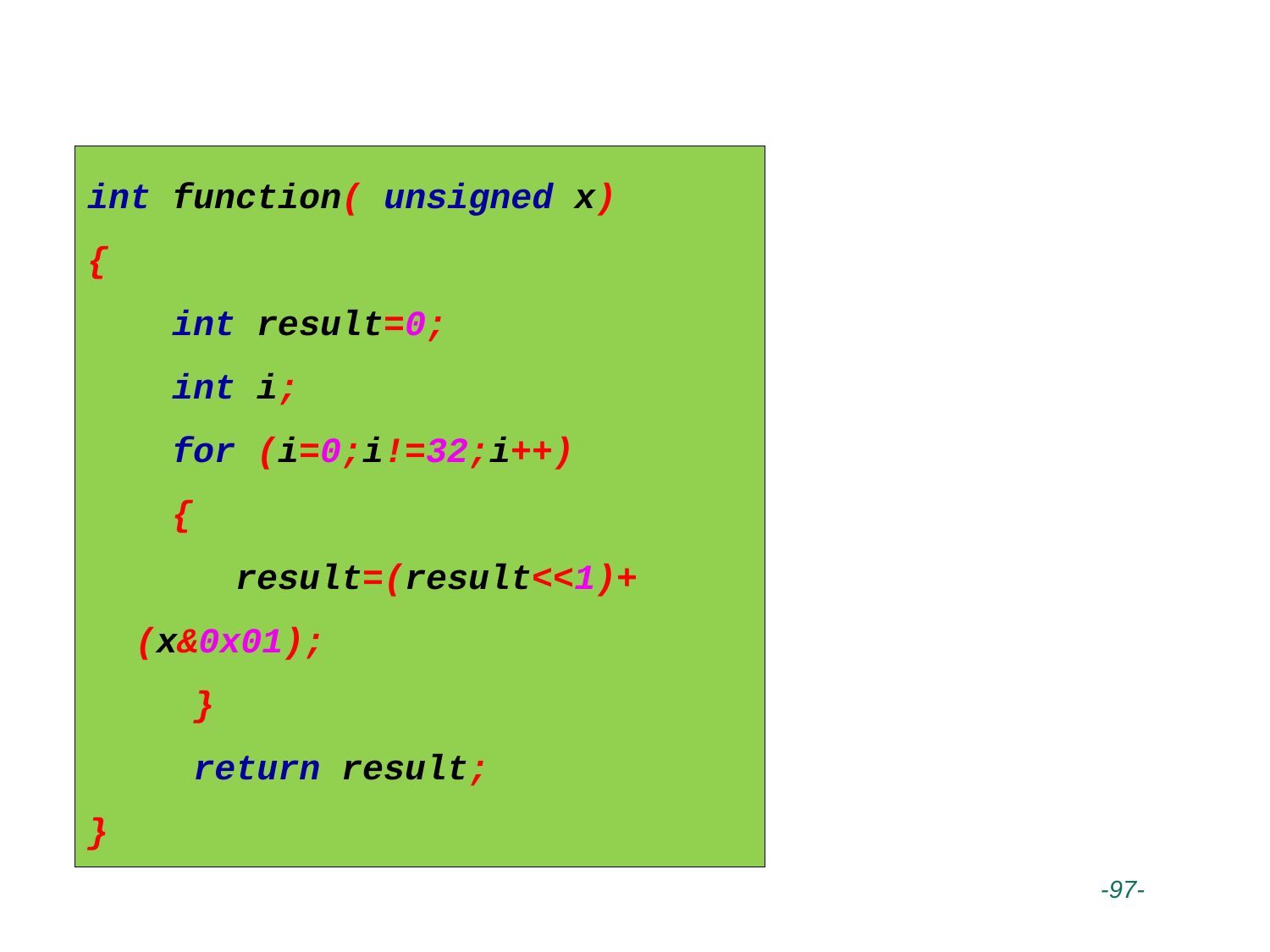

# 逆向工程举例
int function( unsigned x)
{
    int result=0;
    int i;
    for (i=0;i!=32;i++)
    {
       result=(result<<1)+(x&0x01);
     }
     return result;
}
 -97-